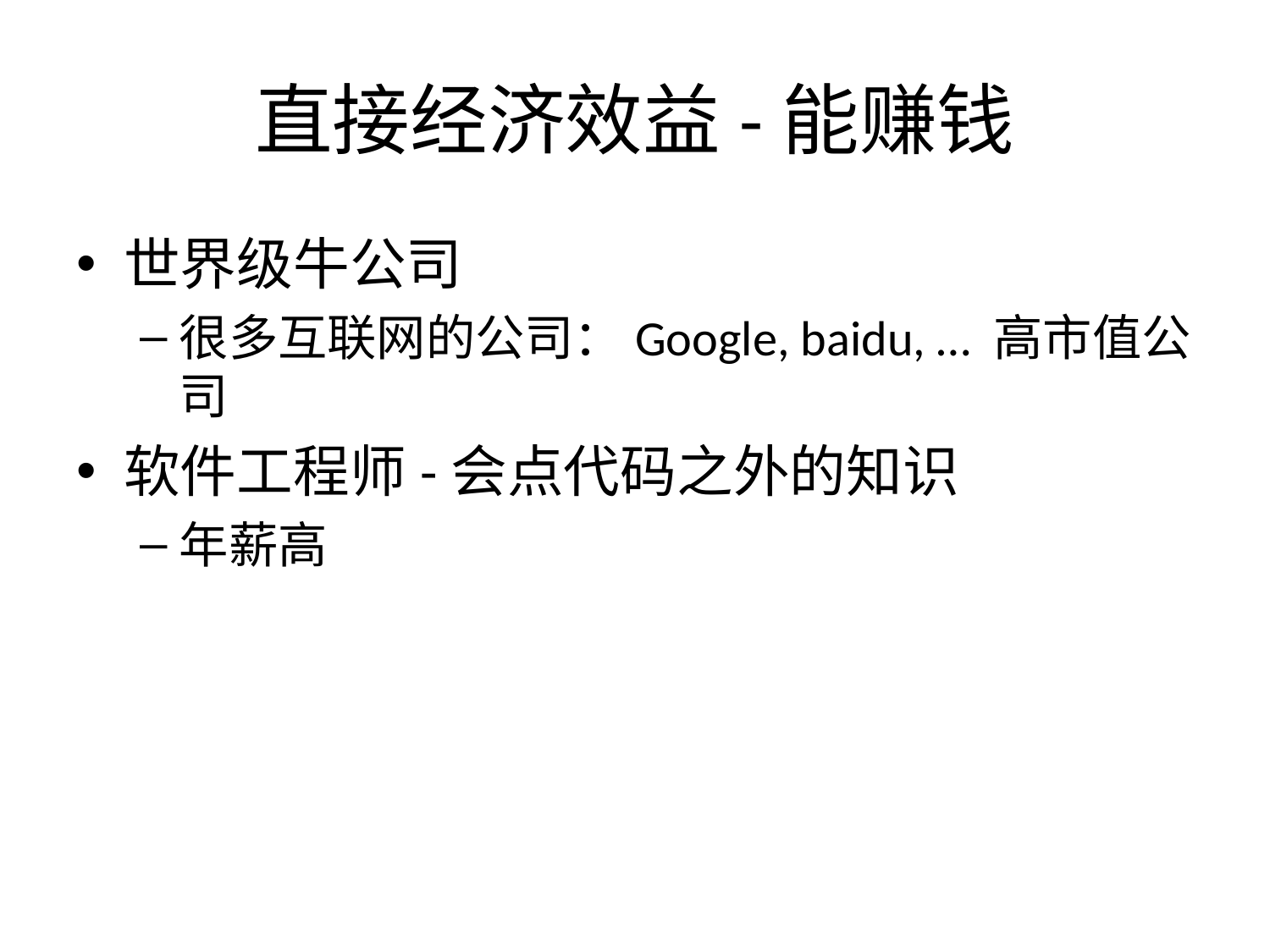

# 直接经济效益-能赚钱
世界级牛公司
很多互联网的公司：Google, baidu, … 高市值公司
软件工程师-会点代码之外的知识
年薪高